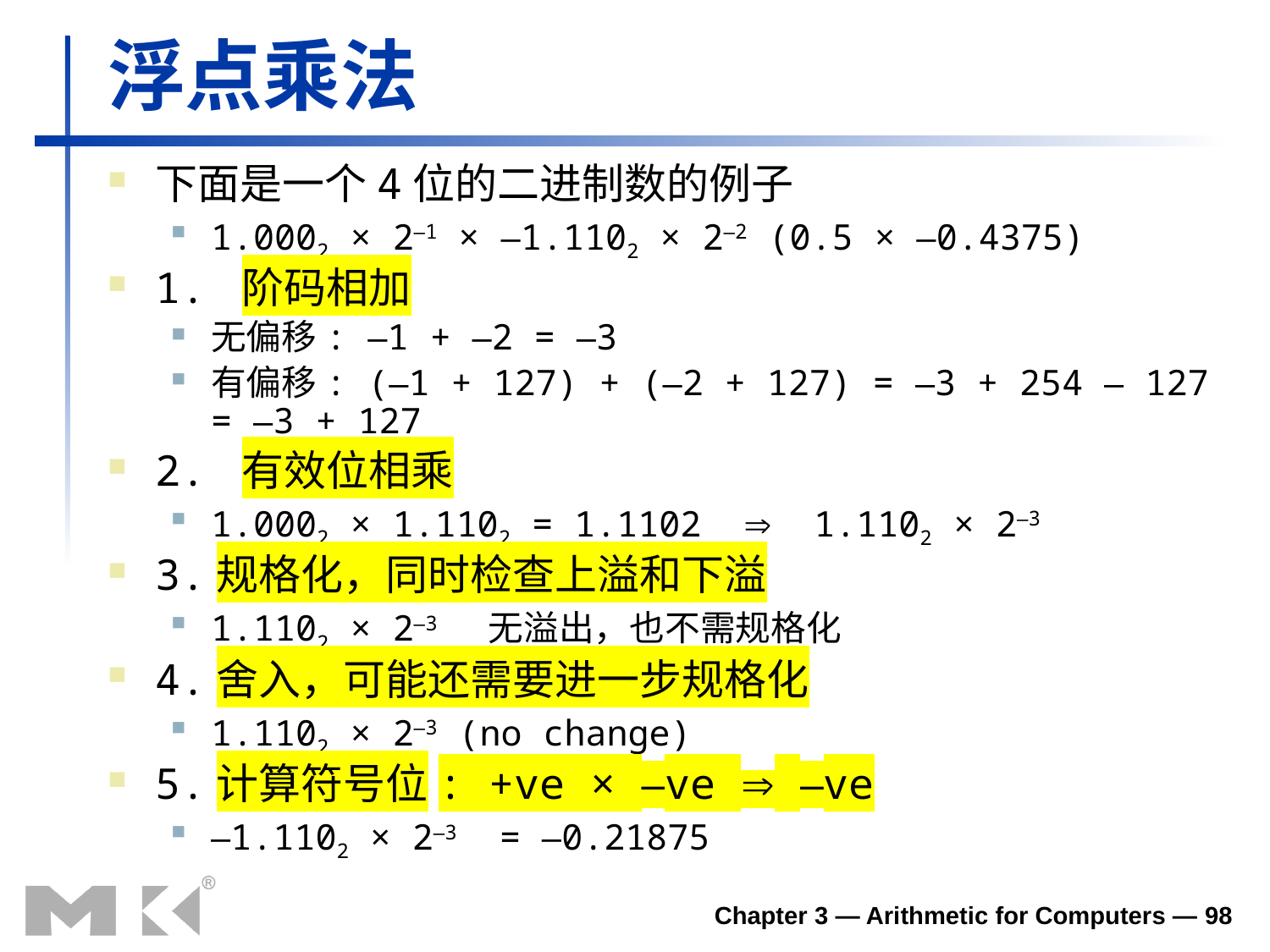

# 浮点乘法
下面是一个4位的二进制数的例子
1.0002 × 2–1 × –1.1102 × 2–2 (0.5 × –0.4375)
1. 阶码相加
无偏移: –1 + –2 = –3
有偏移: (–1 + 127) + (–2 + 127) = –3 + 254 – 127 = –3 + 127
2. 有效位相乘
1.0002 × 1.1102 = 1.1102  ⇒  1.1102 × 2–3
3.规格化，同时检查上溢和下溢
1.1102 × 2–3  无溢出，也不需规格化
4.舍入，可能还需要进一步规格化
1.1102 × 2–3 (no change)
5.计算符号位: +ve × –ve ⇒ –ve
–1.1102 × 2–3  = –0.21875
Chapter 3 — Arithmetic for Computers — 98